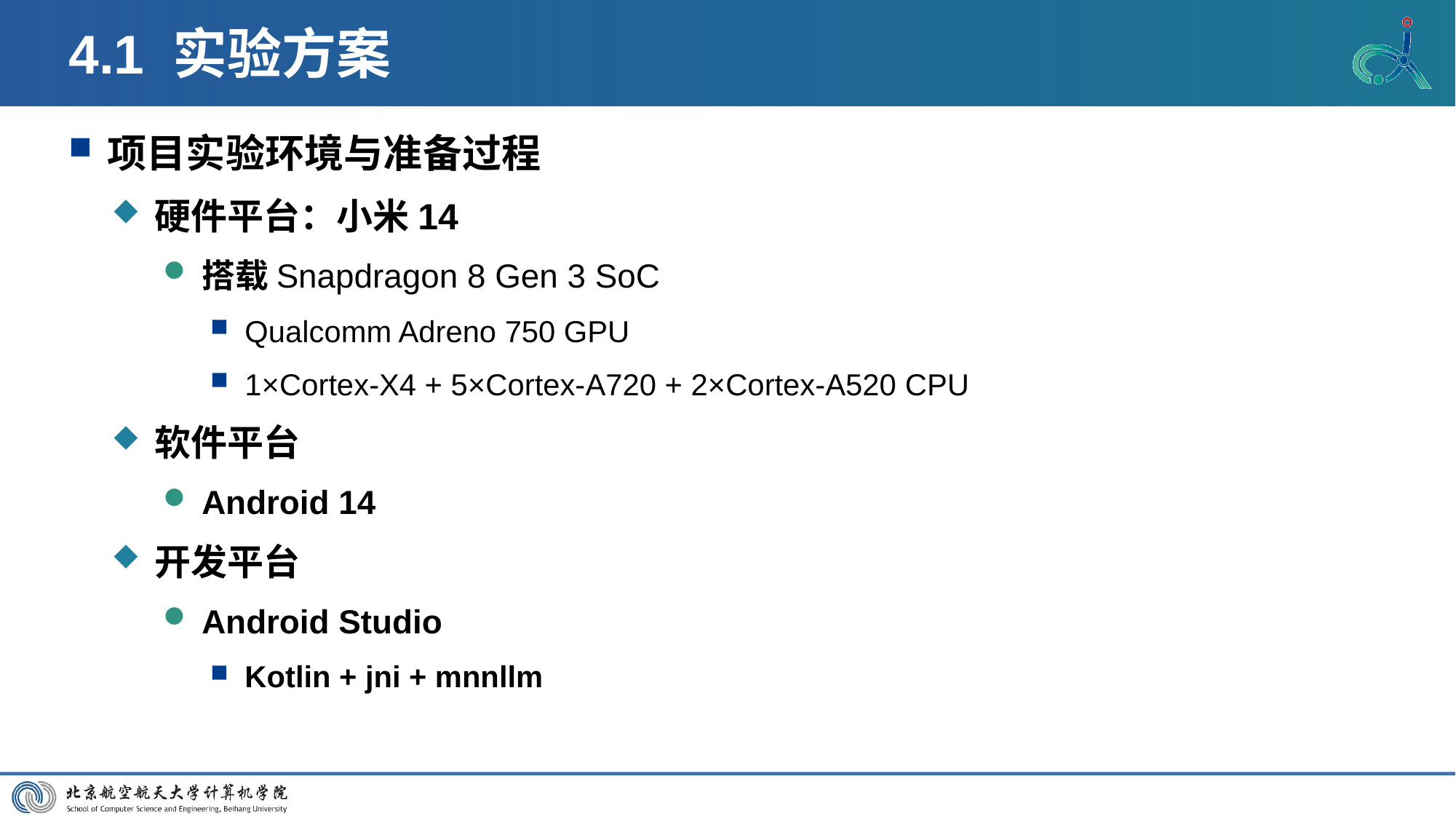

# 4.1 实验方案
项目实验环境与准备过程
硬件平台：小米14
搭载Snapdragon 8 Gen 3 SoC
Qualcomm Adreno 750 GPU
1×Cortex-X4 + 5×Cortex-A720 + 2×Cortex-A520 CPU
软件平台
Android 14
开发平台
Android Studio
Kotlin + jni + mnnllm
16